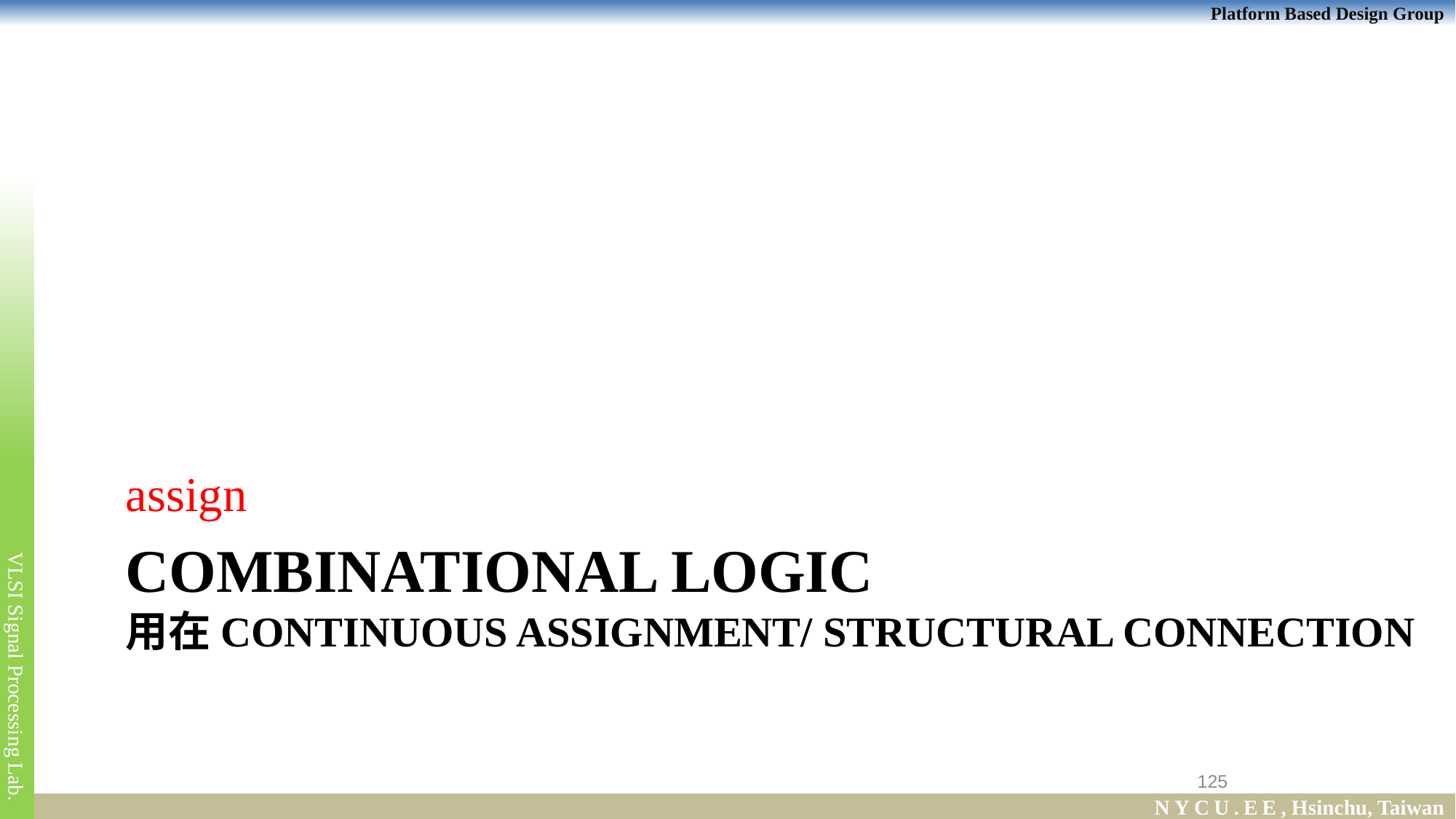

assign
# Combinational Logic 用在continuous assignment/ structural connection
125